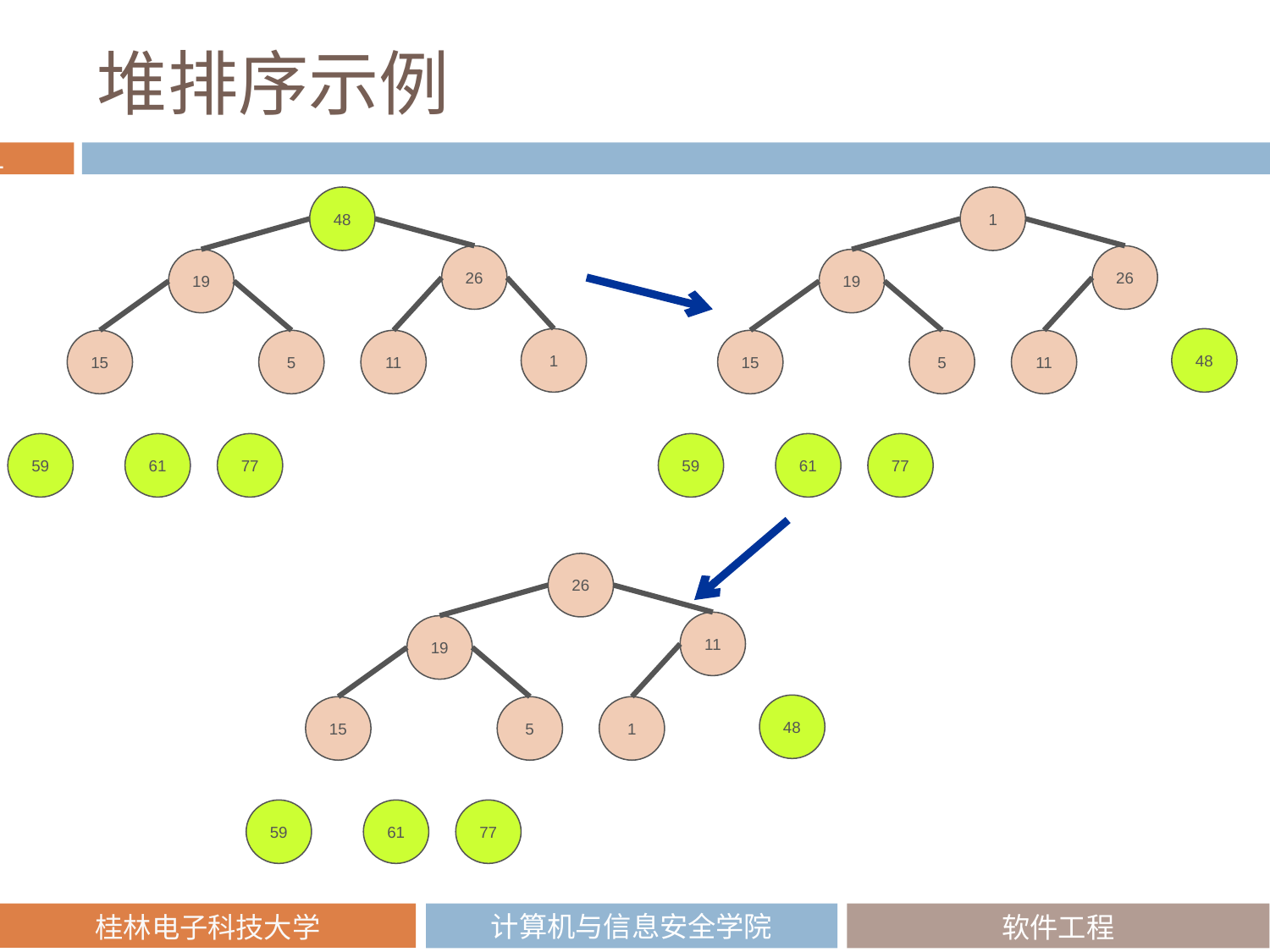

# 堆排序示例
48
1
26
26
19
19
1
48
15
11
15
11
5
5
59
61
77
59
61
77
26
11
19
48
15
1
5
59
61
77